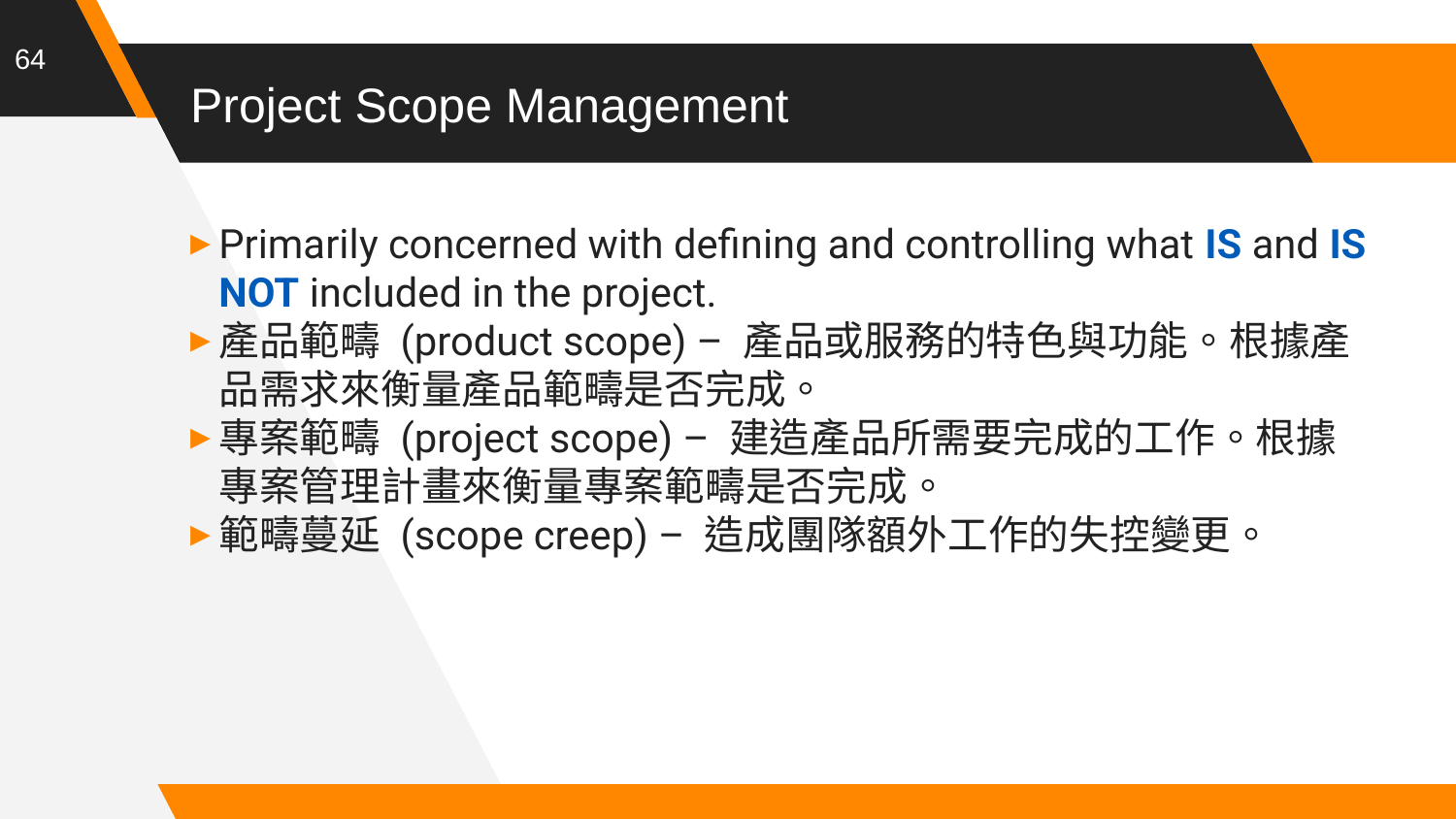

64
# Project Scope Management
Primarily concerned with defining and controlling what IS and IS NOT included in the project.
產品範疇 (product scope) – 產品或服務的特色與功能。根據產品需求來衡量產品範疇是否完成。
專案範疇 (project scope) – 建造產品所需要完成的工作。根據專案管理計畫來衡量專案範疇是否完成。
範疇蔓延 (scope creep) – 造成團隊額外工作的失控變更。